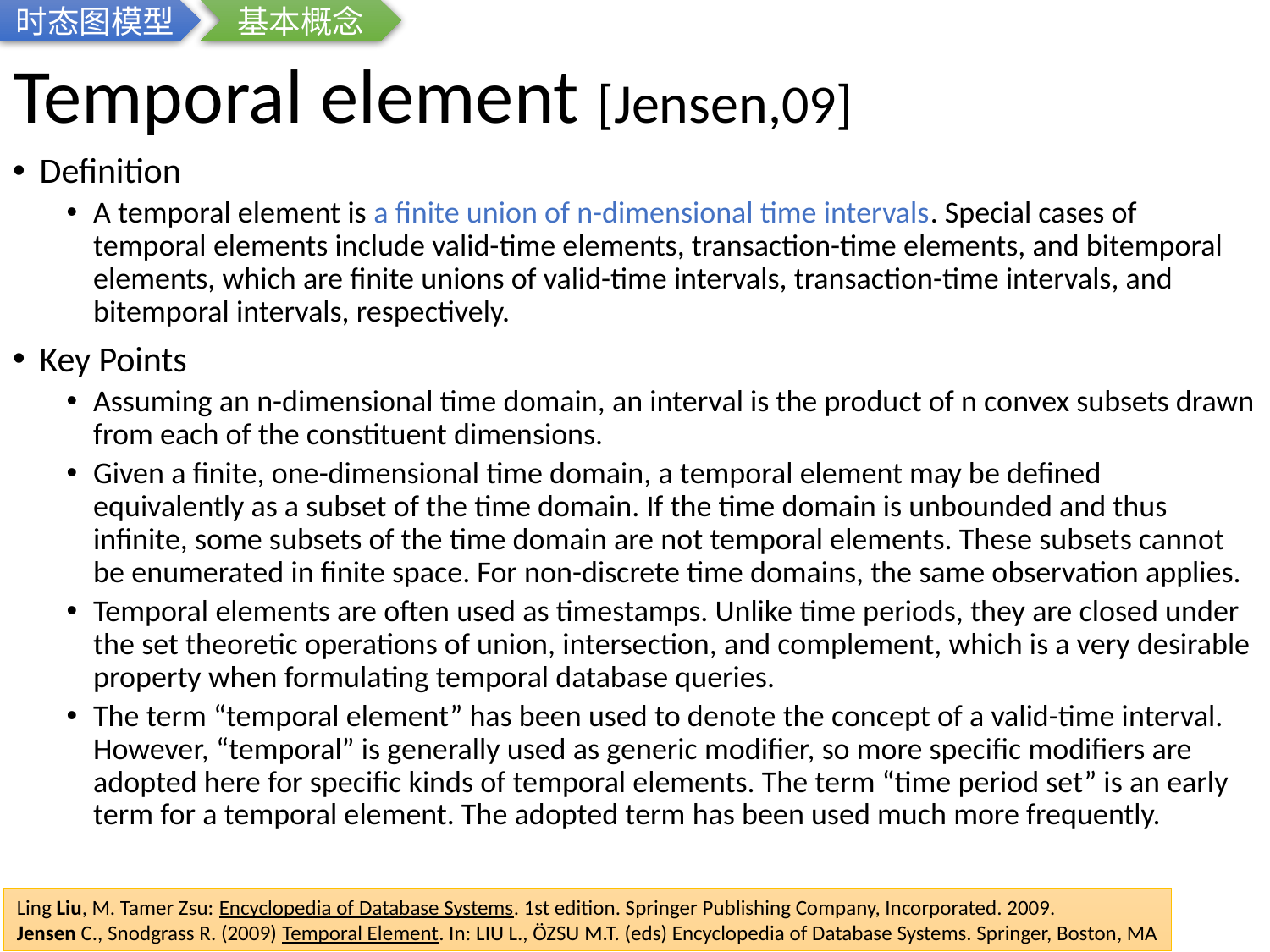

时态图模型
基本概念
# Temporal element [Jensen,09]
Definition
A temporal element is a finite union of n-dimensional time intervals. Special cases of temporal elements include valid-time elements, transaction-time elements, and bitemporal elements, which are finite unions of valid-time intervals, transaction-time intervals, and bitemporal intervals, respectively.
Key Points
Assuming an n-dimensional time domain, an interval is the product of n convex subsets drawn from each of the constituent dimensions.
Given a finite, one-dimensional time domain, a temporal element may be defined equivalently as a subset of the time domain. If the time domain is unbounded and thus infinite, some subsets of the time domain are not temporal elements. These subsets cannot be enumerated in finite space. For non-discrete time domains, the same observation applies.
Temporal elements are often used as timestamps. Unlike time periods, they are closed under the set theoretic operations of union, intersection, and complement, which is a very desirable property when formulating temporal database queries.
The term “temporal element” has been used to denote the concept of a valid-time interval. However, “temporal” is generally used as generic modifier, so more specific modifiers are adopted here for specific kinds of temporal elements. The term “time period set” is an early term for a temporal element. The adopted term has been used much more frequently.
Ling Liu, M. Tamer Zsu: Encyclopedia of Database Systems. 1st edition. Springer Publishing Company, Incorporated. 2009.
Jensen C., Snodgrass R. (2009) Temporal Element. In: LIU L., ÖZSU M.T. (eds) Encyclopedia of Database Systems. Springer, Boston, MA